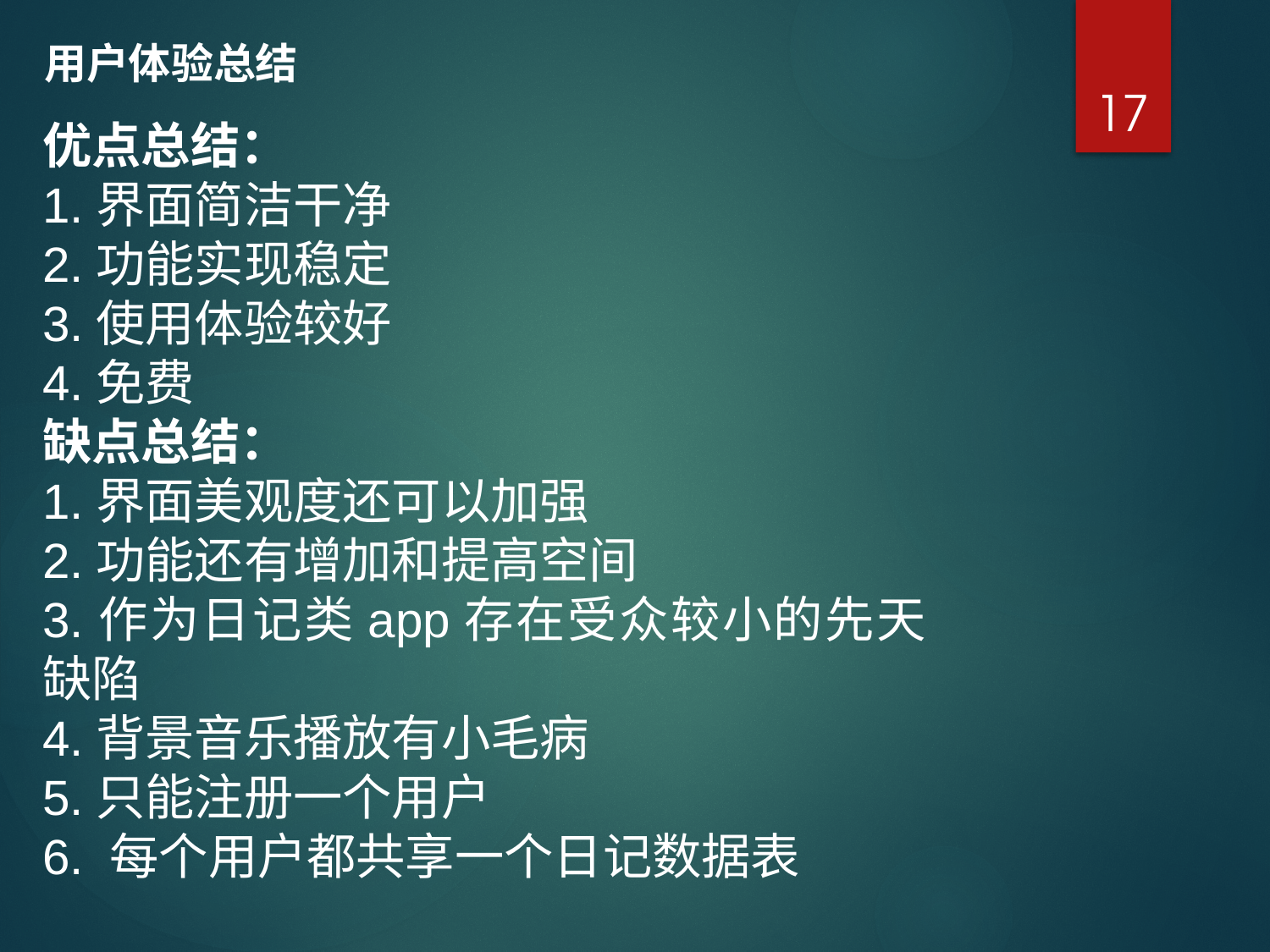

用户体验总结
17
优点总结：
1.界面简洁干净
2.功能实现稳定
3.使用体验较好
4.免费
缺点总结：
1.界面美观度还可以加强
2.功能还有增加和提高空间
3.作为日记类app存在受众较小的先天缺陷
4.背景音乐播放有小毛病
5.只能注册一个用户
6. 每个用户都共享一个日记数据表